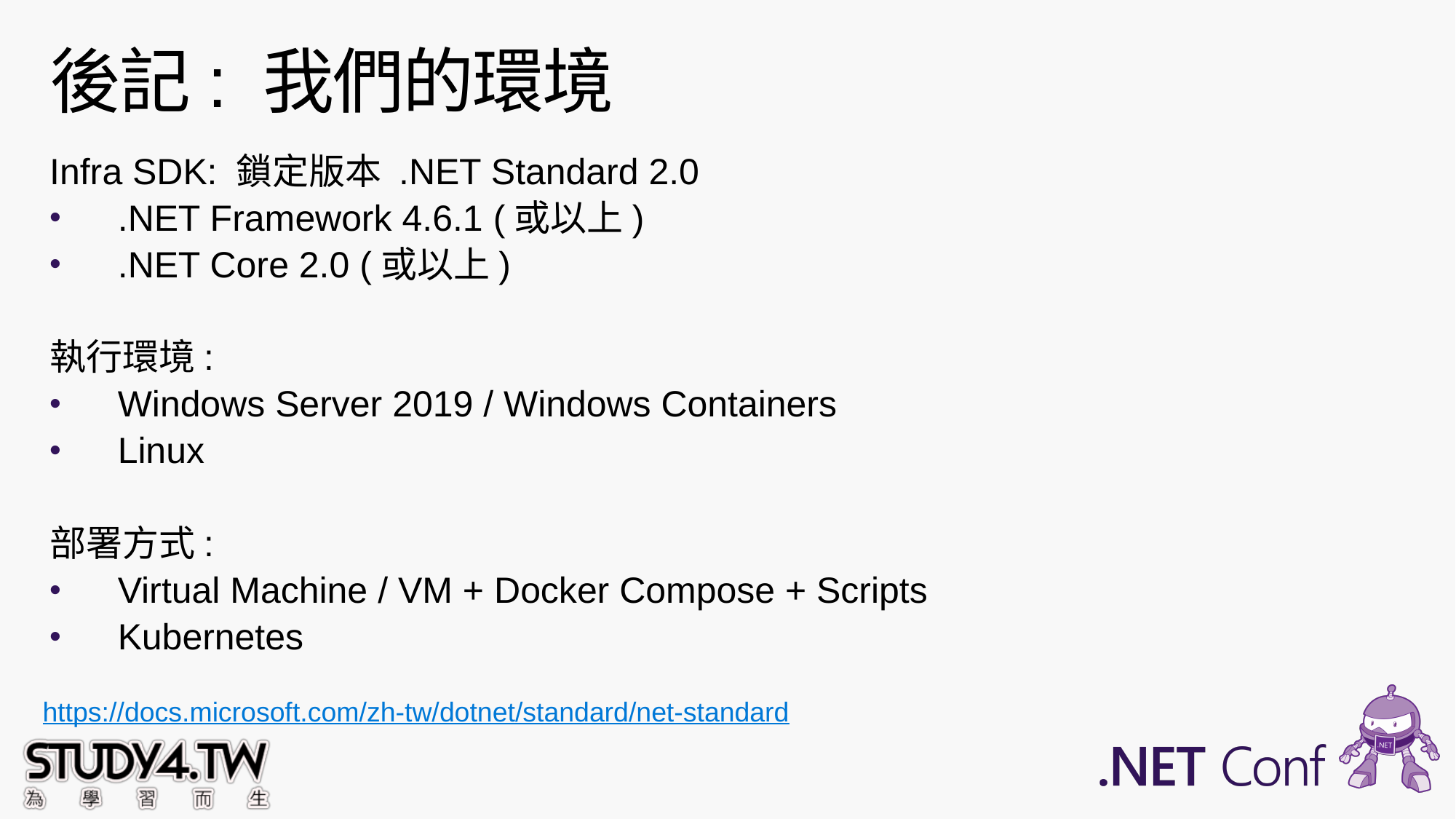

# 後記: 我們的環境
Infra SDK: 鎖定版本 .NET Standard 2.0
.NET Framework 4.6.1 (或以上)
.NET Core 2.0 (或以上)

執行環境:
Windows Server 2019 / Windows Containers
Linux

部署方式:
Virtual Machine / VM + Docker Compose + Scripts
Kubernetes
https://docs.microsoft.com/zh-tw/dotnet/standard/net-standard